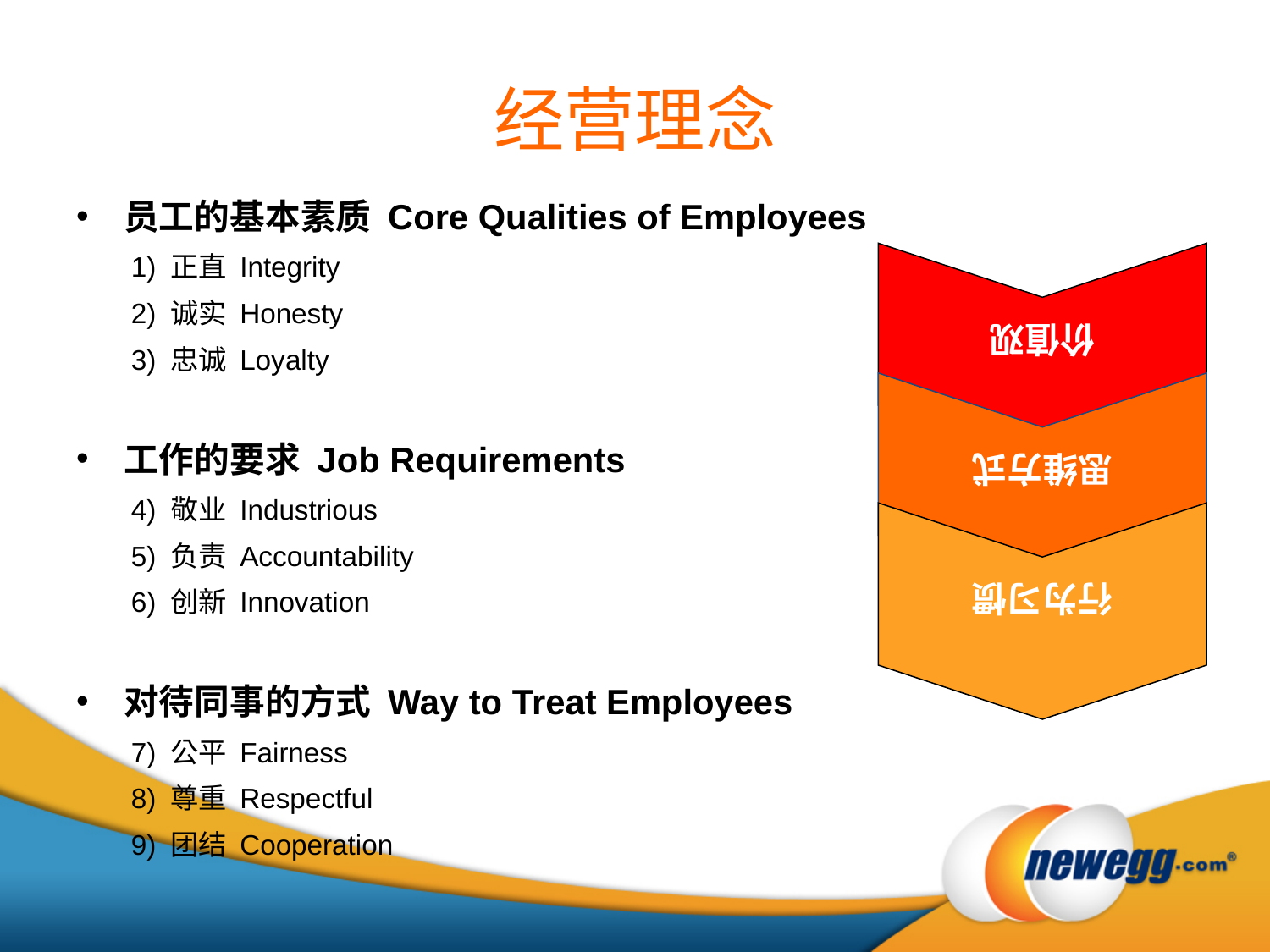

# 经营理念
员工的基本素质 Core Qualities of Employees
       1) 正直 Integrity
       2) 诚实 Honesty
       3) 忠诚 Loyalty

工作的要求 Job Requirements
       4) 敬业 Industrious
       5) 负责 Accountability
       6) 创新 Innovation

对待同事的方式 Way to Treat Employees
       7) 公平 Fairness
       8) 尊重 Respectful
       9) 团结 Cooperation

价值观
思维方式
行为习惯